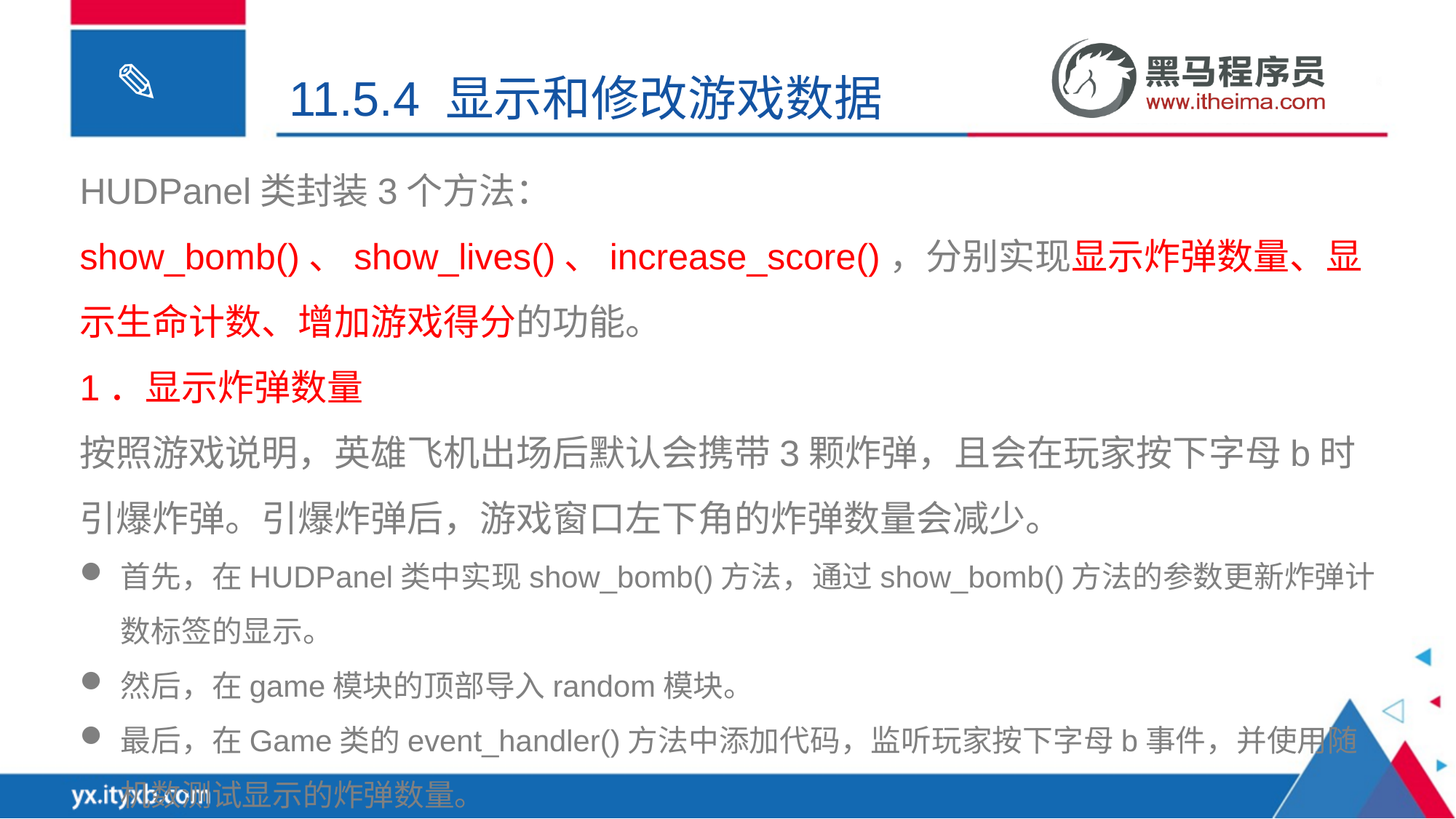

11.5.4 显示和修改游戏数据
HUDPanel类封装3个方法：show_bomb()、show_lives()、increase_score()，分别实现显示炸弹数量、显示生命计数、增加游戏得分的功能。
1．显示炸弹数量
按照游戏说明，英雄飞机出场后默认会携带3颗炸弹，且会在玩家按下字母b时引爆炸弹。引爆炸弹后，游戏窗口左下角的炸弹数量会减少。
首先，在HUDPanel类中实现show_bomb()方法，通过show_bomb()方法的参数更新炸弹计数标签的显示。
然后，在game模块的顶部导入random模块。
最后，在Game类的event_handler()方法中添加代码，监听玩家按下字母b事件，并使用随机数测试显示的炸弹数量。